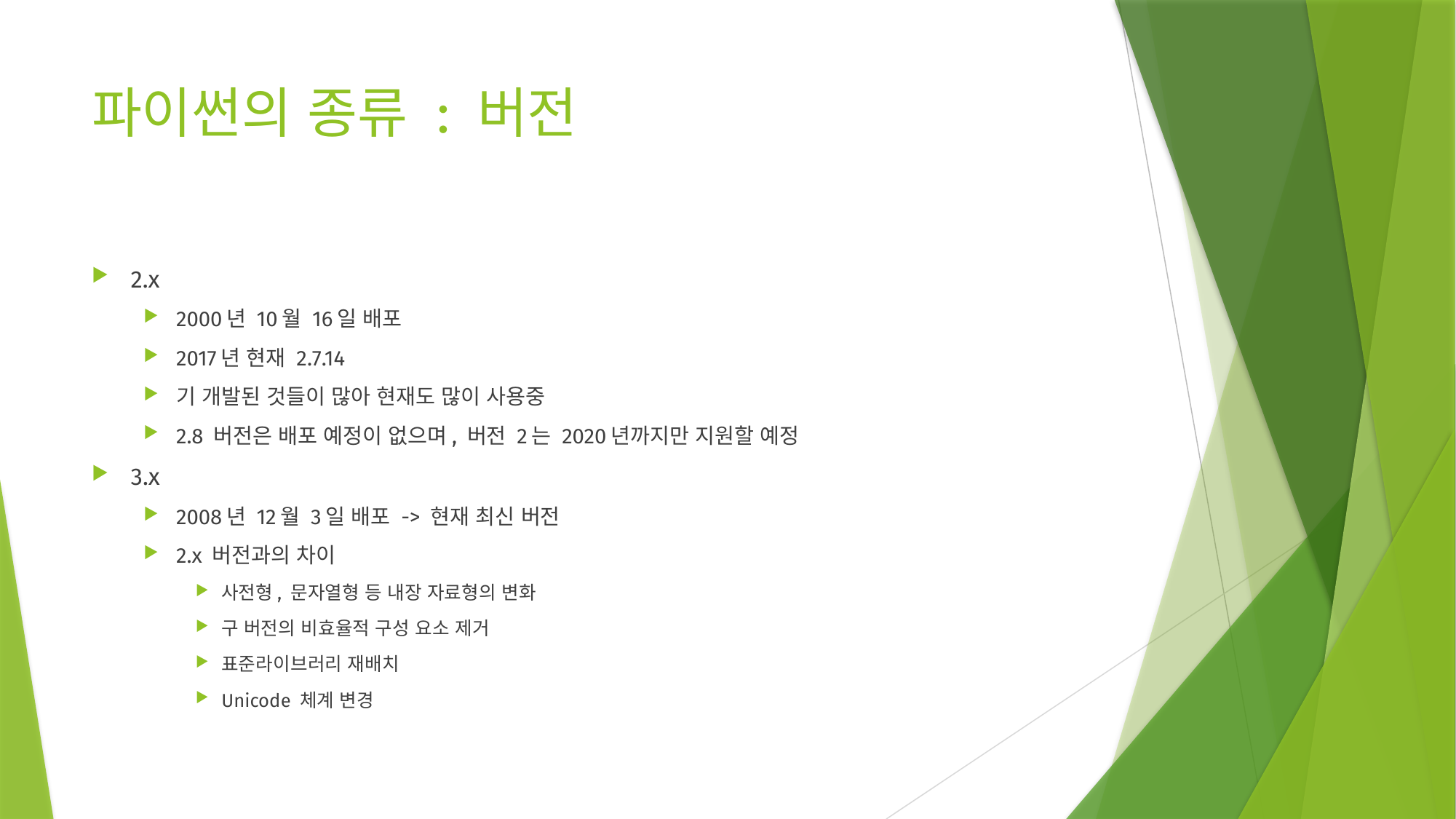

# 파이썬의 종류 : 버전
2.x
2000년 10월 16일 배포
2017년 현재 2.7.14
기 개발된 것들이 많아 현재도 많이 사용중
2.8 버전은 배포 예정이 없으며, 버전 2는 2020년까지만 지원할 예정
3.x
2008년 12월 3일 배포 -> 현재 최신 버전
2.x 버전과의 차이
사전형, 문자열형 등 내장 자료형의 변화
구 버전의 비효율적 구성 요소 제거
표준라이브러리 재배치
Unicode 체계 변경